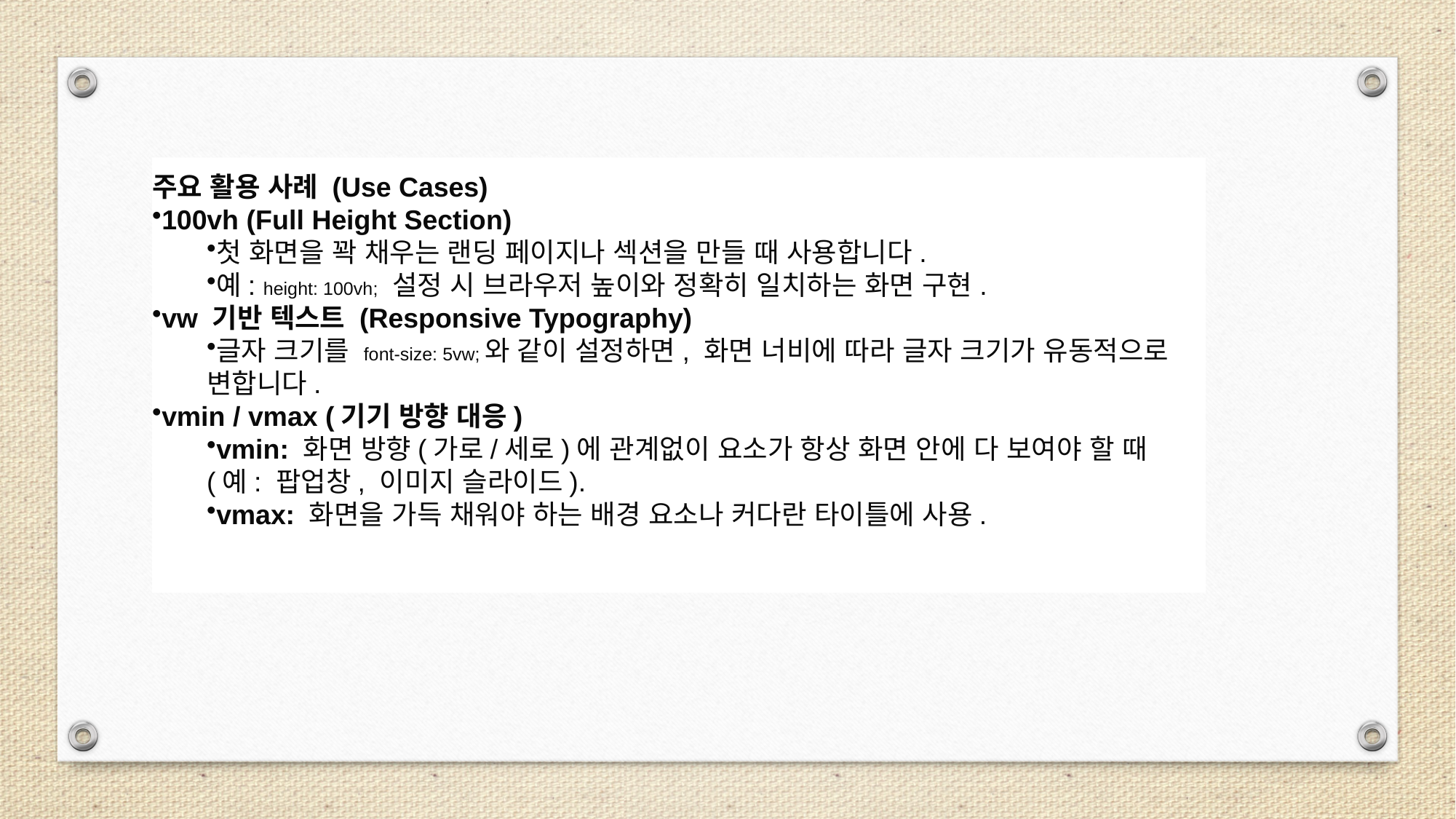

주요 활용 사례 (Use Cases)
100vh (Full Height Section)
첫 화면을 꽉 채우는 랜딩 페이지나 섹션을 만들 때 사용합니다.
예: height: 100vh; 설정 시 브라우저 높이와 정확히 일치하는 화면 구현.
vw 기반 텍스트 (Responsive Typography)
글자 크기를 font-size: 5vw;와 같이 설정하면, 화면 너비에 따라 글자 크기가 유동적으로 변합니다.
vmin / vmax (기기 방향 대응)
vmin: 화면 방향(가로/세로)에 관계없이 요소가 항상 화면 안에 다 보여야 할 때 (예: 팝업창, 이미지 슬라이드).
vmax: 화면을 가득 채워야 하는 배경 요소나 커다란 타이틀에 사용.